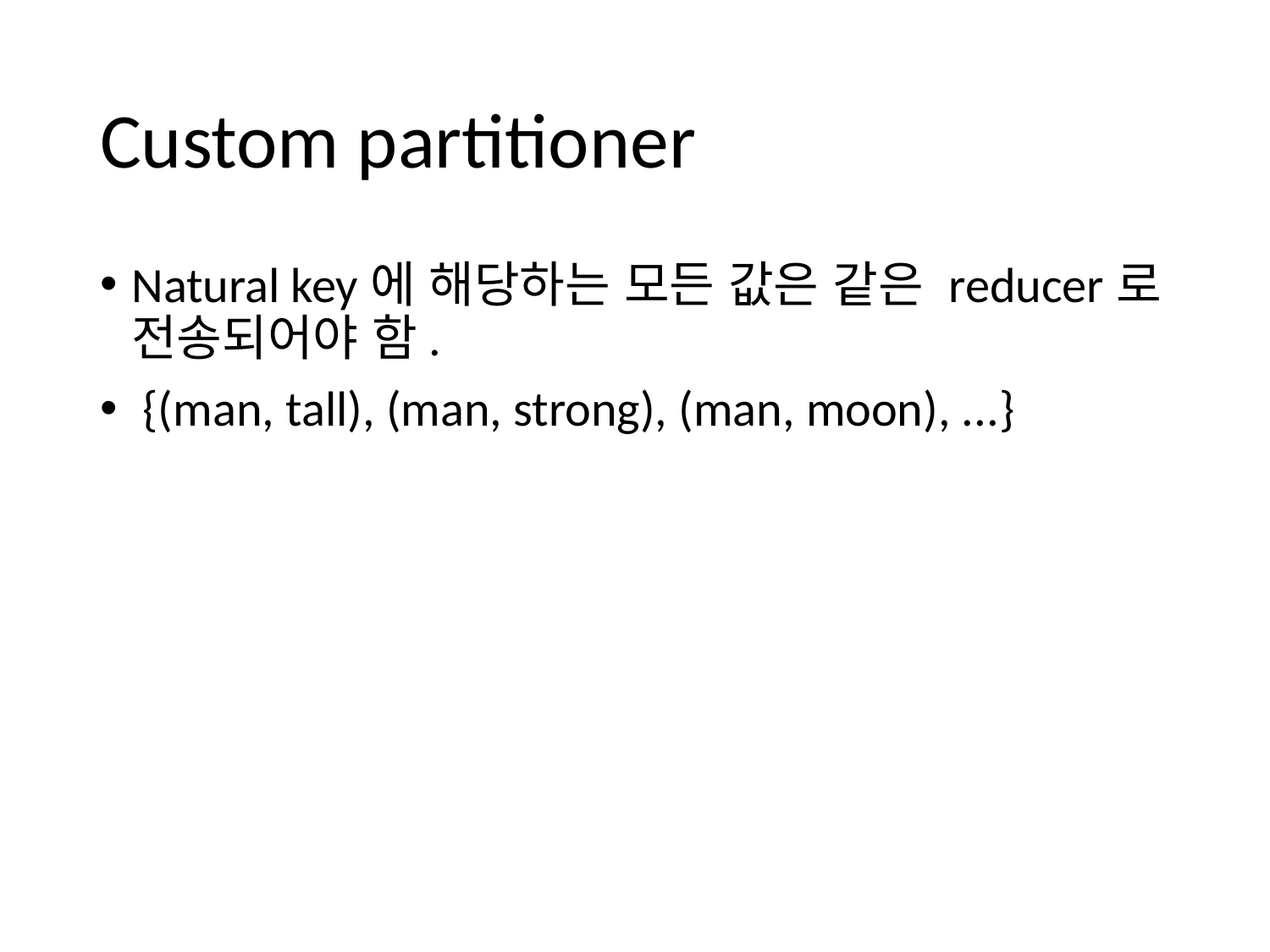

# Custom partitioner
Natural key에 해당하는 모든 값은 같은 reducer로 전송되어야 함.
 {(man, tall), (man, strong), (man, moon), ...}